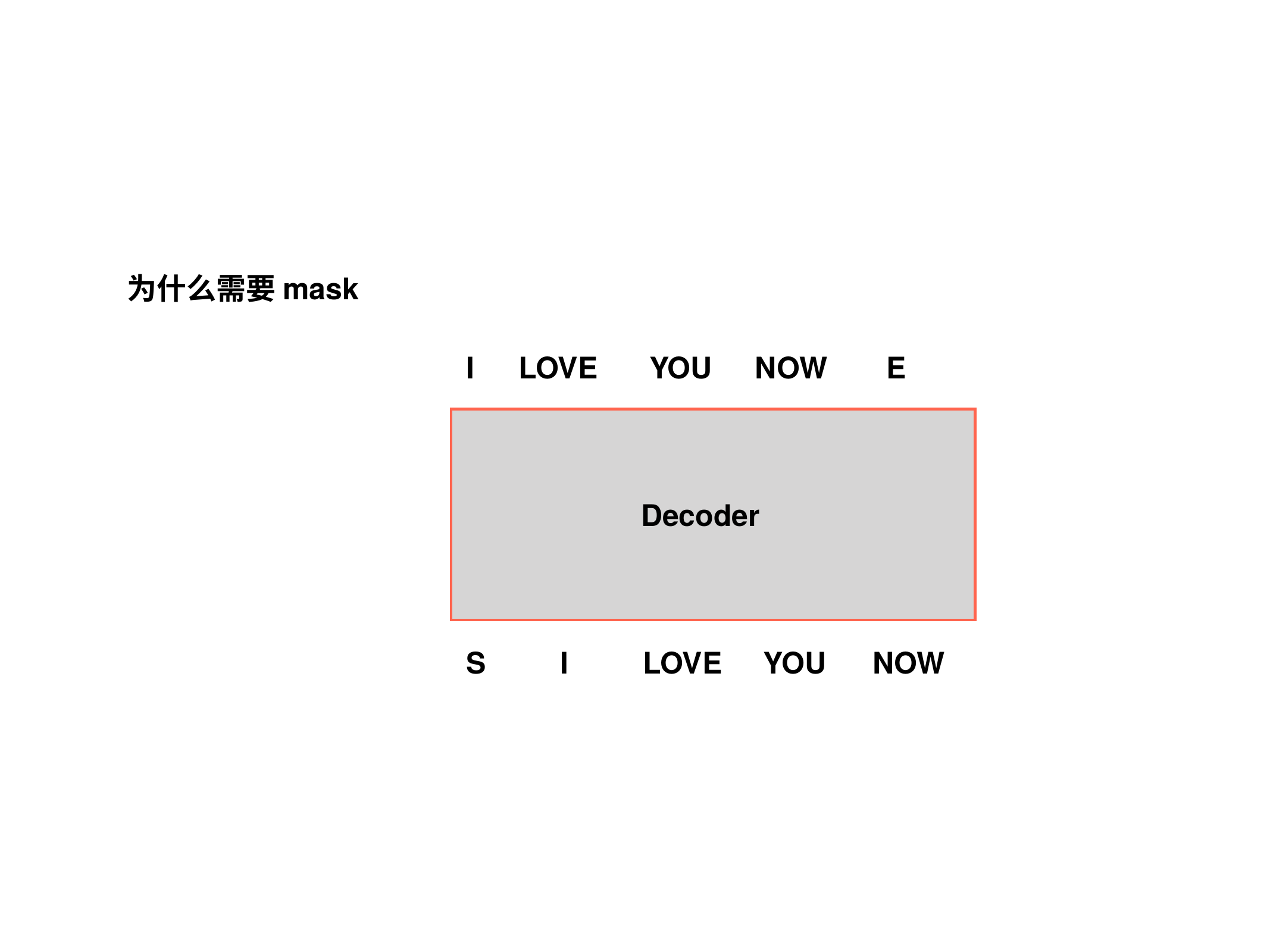

为什么需要mask
I
LOVE
YOU
NOW
E

Decoder
S
I
LOVE
YOU
NOW